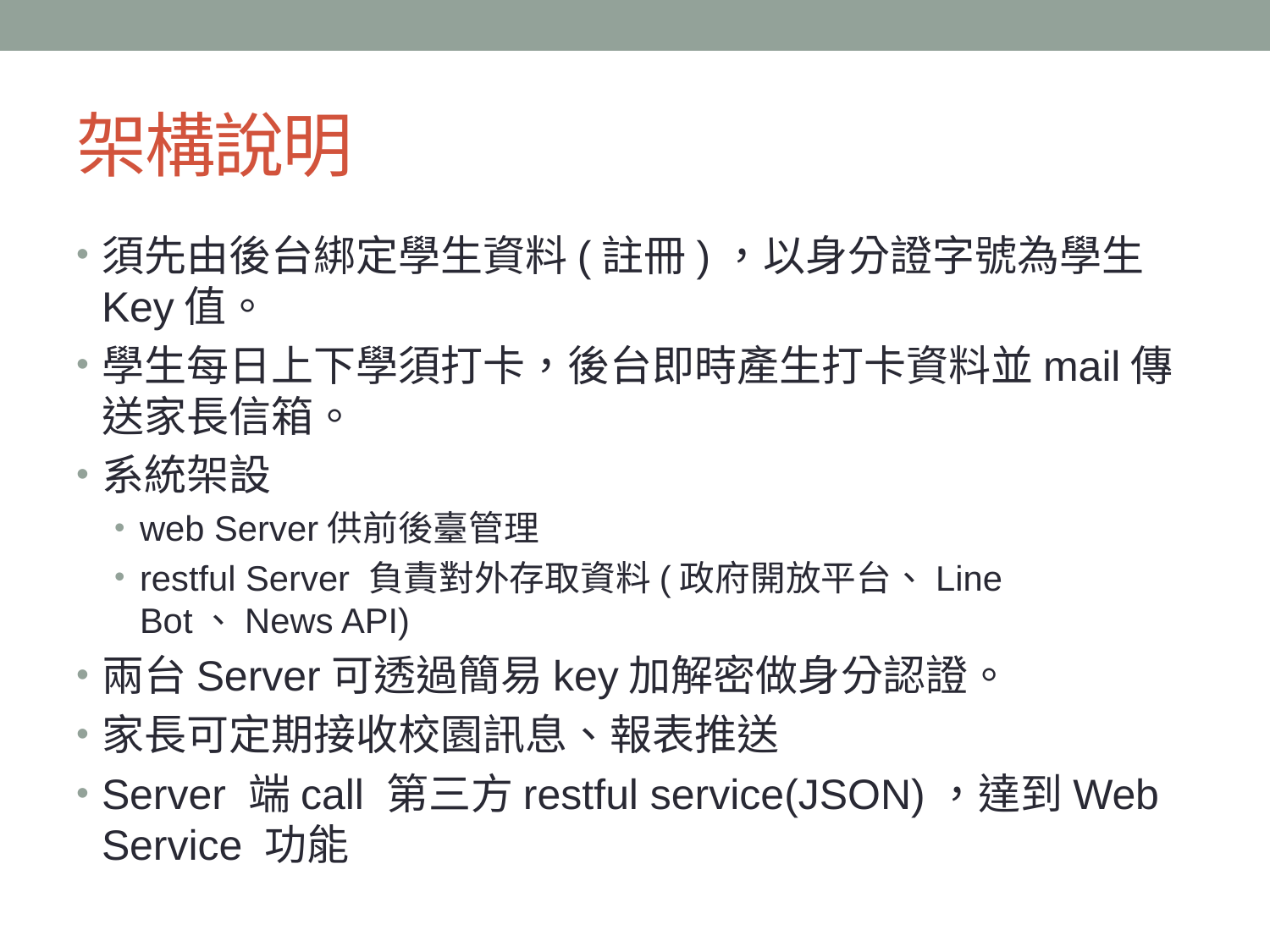

# 架構說明
須先由後台綁定學生資料(註冊)，以身分證字號為學生Key值。
學生每日上下學須打卡，後台即時產生打卡資料並mail傳送家長信箱。
系統架設
web Server供前後臺管理
restful Server 負責對外存取資料(政府開放平台、Line Bot、News API)
兩台Server可透過簡易key加解密做身分認證。
家長可定期接收校園訊息、報表推送
Server 端call 第三方restful service(JSON)，達到Web Service 功能